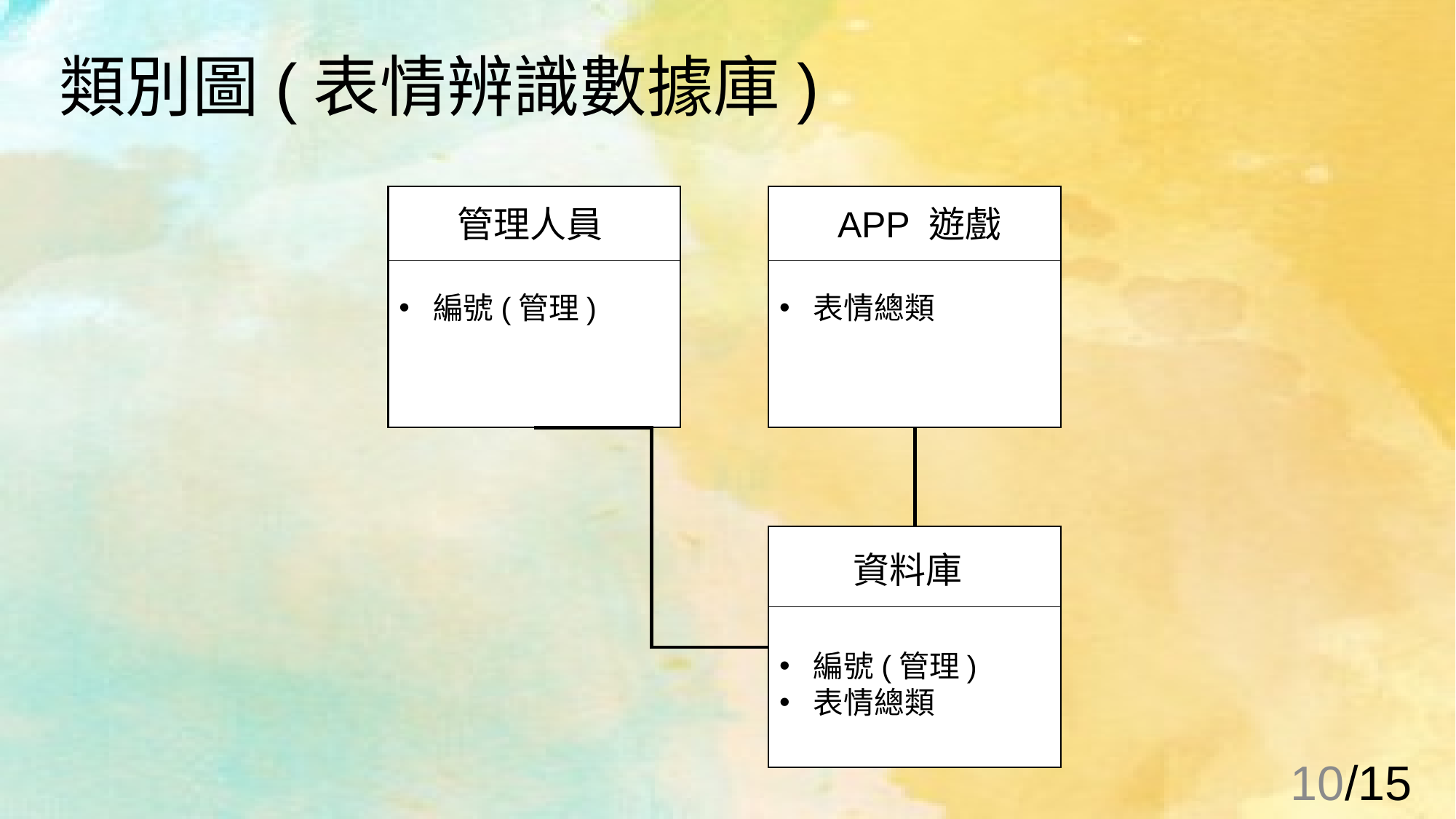

類別圖(表情辨識數據庫)
編號(管理)j
管理人員
表情總類j
APP 遊戲

編號(管理)
表情總類
資料庫
10